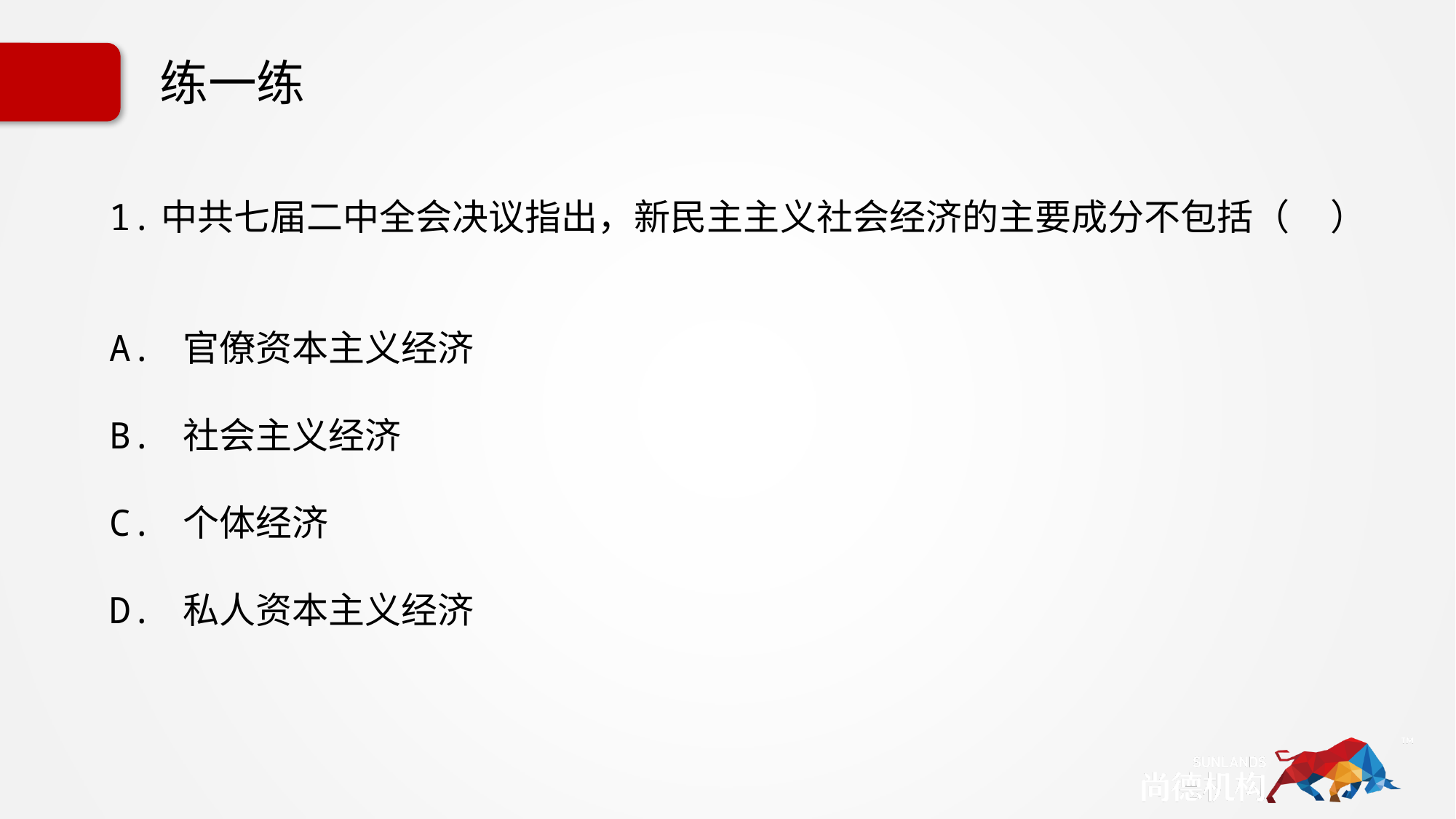

# 练一练
1.中共七届二中全会决议指出，新民主主义社会经济的主要成分不包括（     ）

A. 官僚资本主义经济

B. 社会主义经济

C. 个体经济

D. 私人资本主义经济